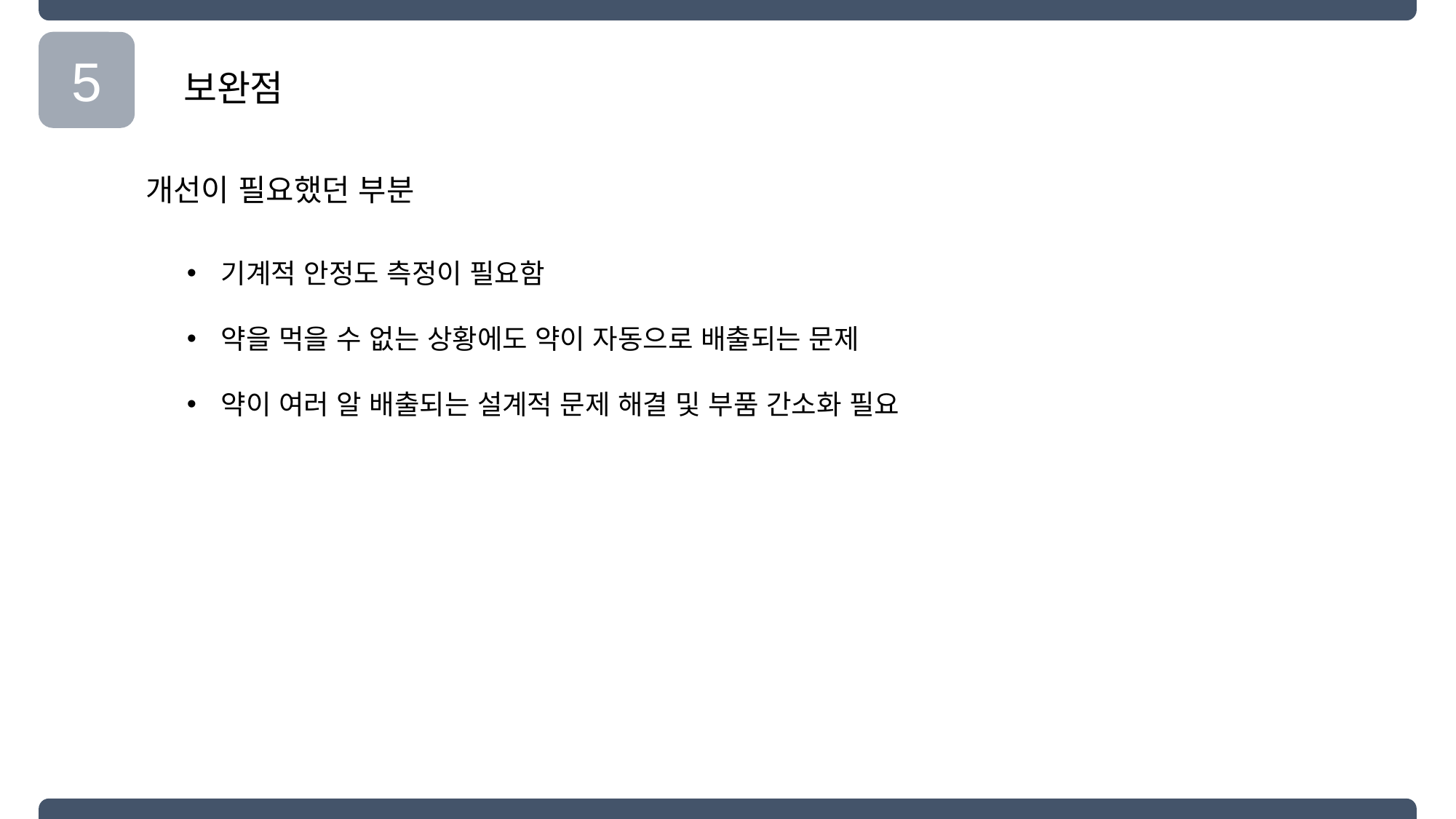

5
보완점
개선이 필요했던 부분
기계적 안정도 측정이 필요함

약을 먹을 수 없는 상황에도 약이 자동으로 배출되는 문제

약이 여러 알 배출되는 설계적 문제 해결 및 부품 간소화 필요